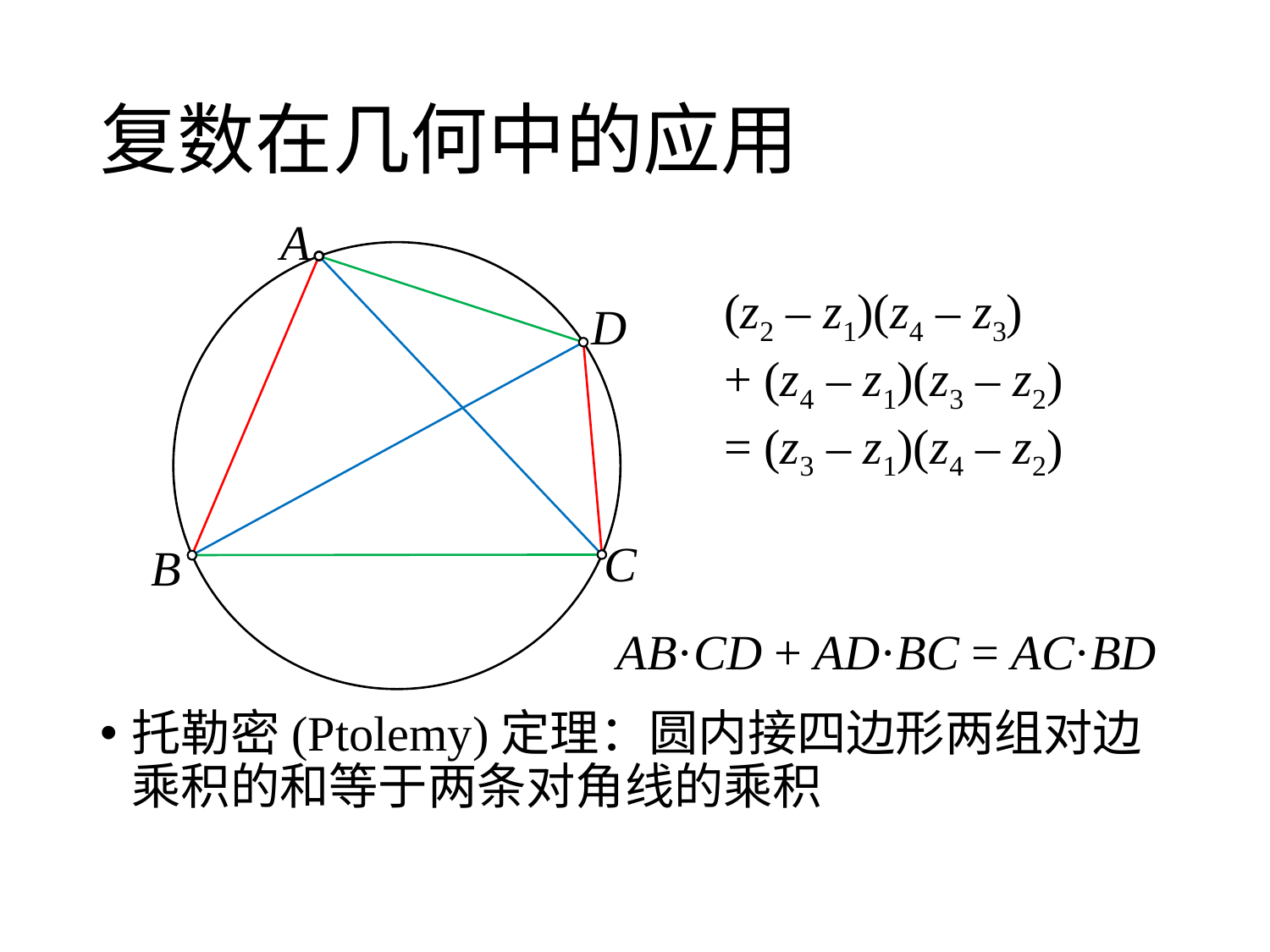

# 复数在几何中的应用
A

(z2 – z1)(z4 – z3)
+ (z4 – z1)(z3 – z2)
= (z3 – z1)(z4 – z2)
D
C
B
AB·CD + AD·BC = AC·BD
托勒密(Ptolemy)定理：圆内接四边形两组对边乘积的和等于两条对角线的乘积